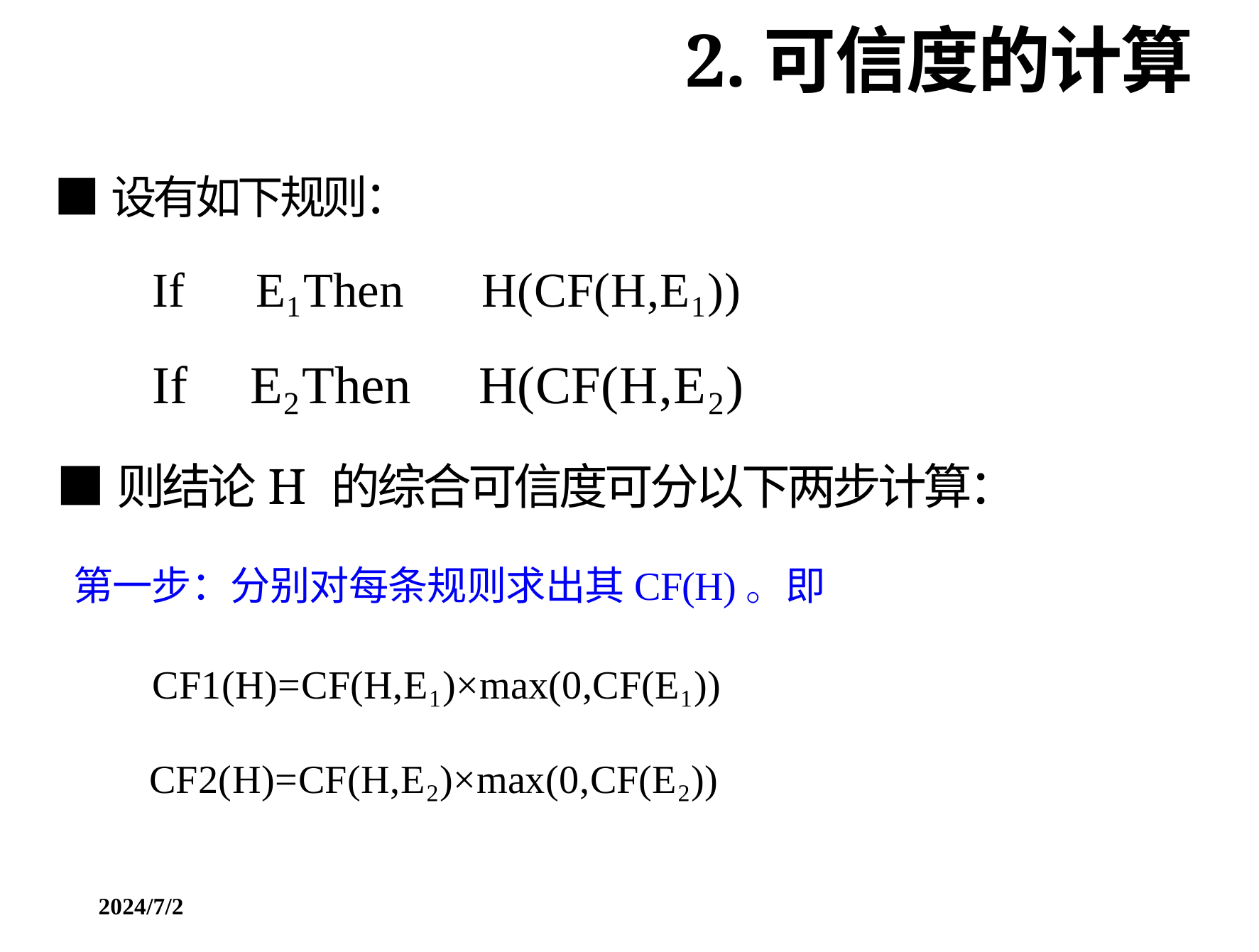

2.可信度的计算

■设有如下规则：

If     E₁Then      H(CF(H,E₁))

If    E₂Then     H(CF(H,E₂)

■则结论H 的综合可信度可分以下两步计算：

第一步：分别对每条规则求出其CF(H)。即

CF1(H)=CF(H,E₁)×max(0,CF(E₁))
CF2(H)=CF(H,E₂)×max(0,CF(E₂))

2024/7/2